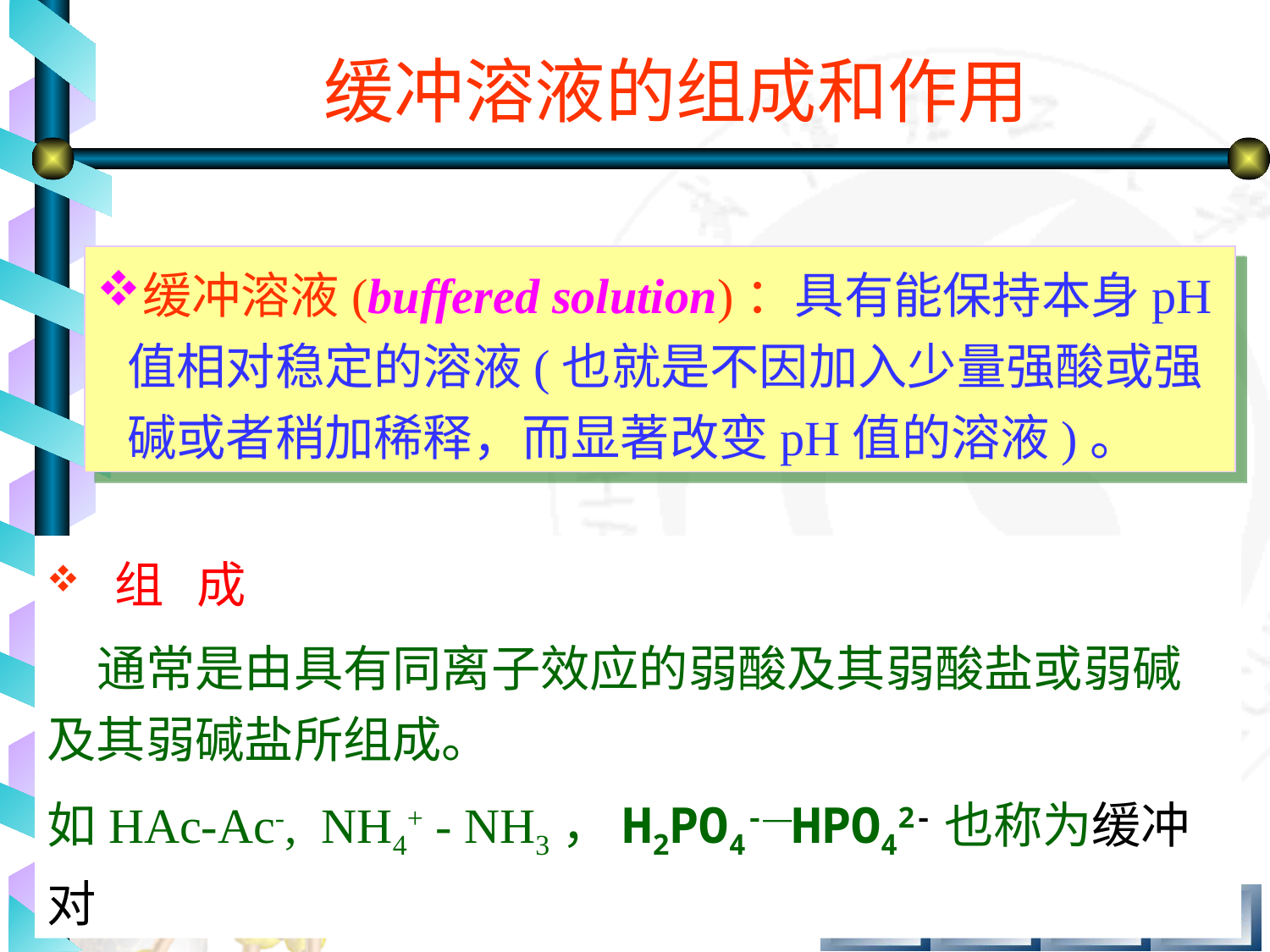

# 缓冲溶液的组成和作用
缓冲溶液(buffered solution)：具有能保持本身pH值相对稳定的溶液(也就是不因加入少量强酸或强碱或者稍加稀释，而显著改变pH值的溶液)。
  组   成
　通常是由具有同离子效应的弱酸及其弱酸盐或弱碱及其弱碱盐所组成。
如HAc-Ac-,  NH4+ - NH3，H2PO4-—HPO42-也称为缓冲对